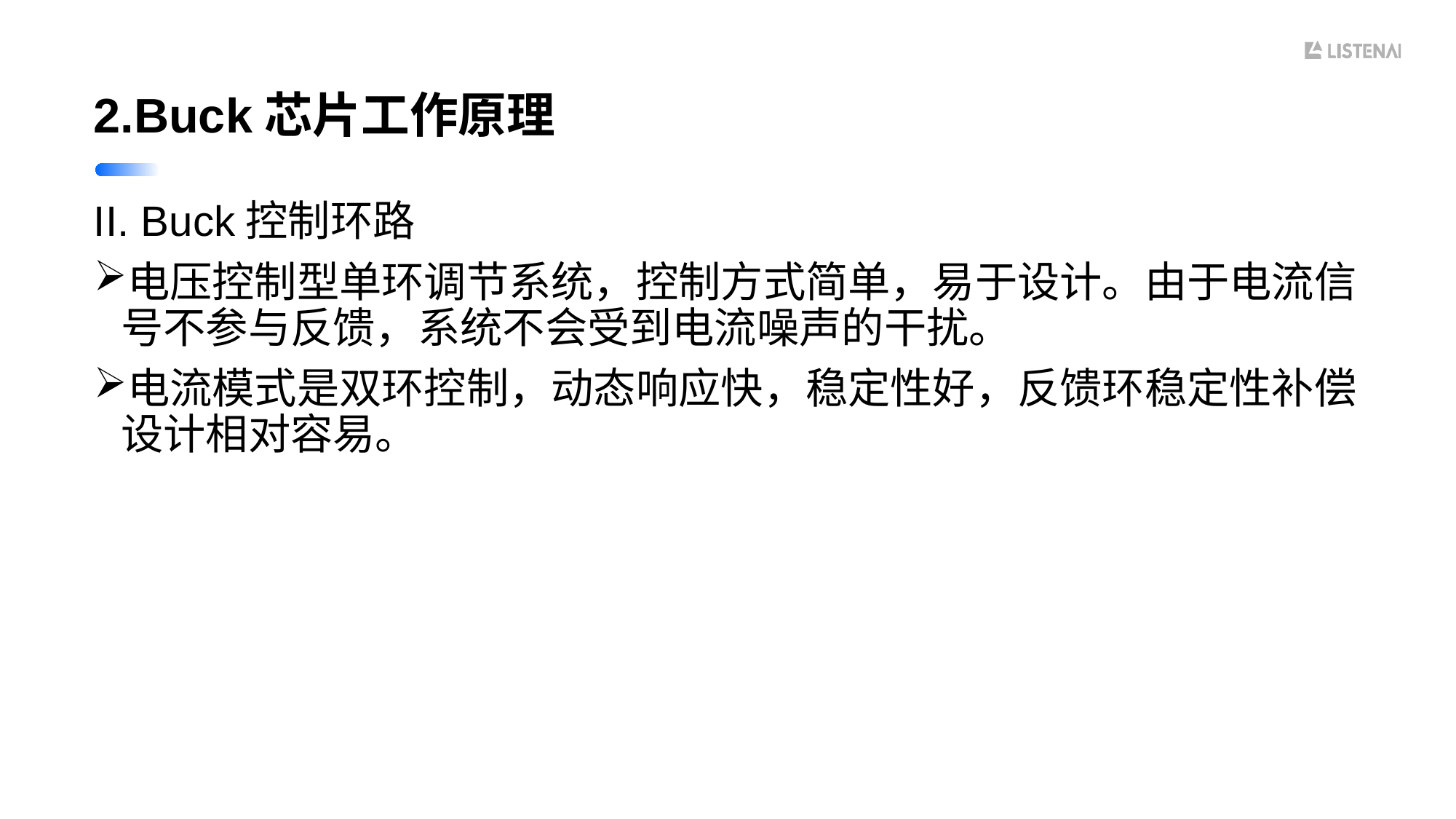

# 2.Buck芯片工作原理
II. Buck控制环路
电压控制型单环调节系统，控制方式简单，易于设计。由于电流信号不参与反馈，系统不会受到电流噪声的干扰。
电流模式是双环控制，动态响应快，稳定性好，反馈环稳定性补偿设计相对容易。